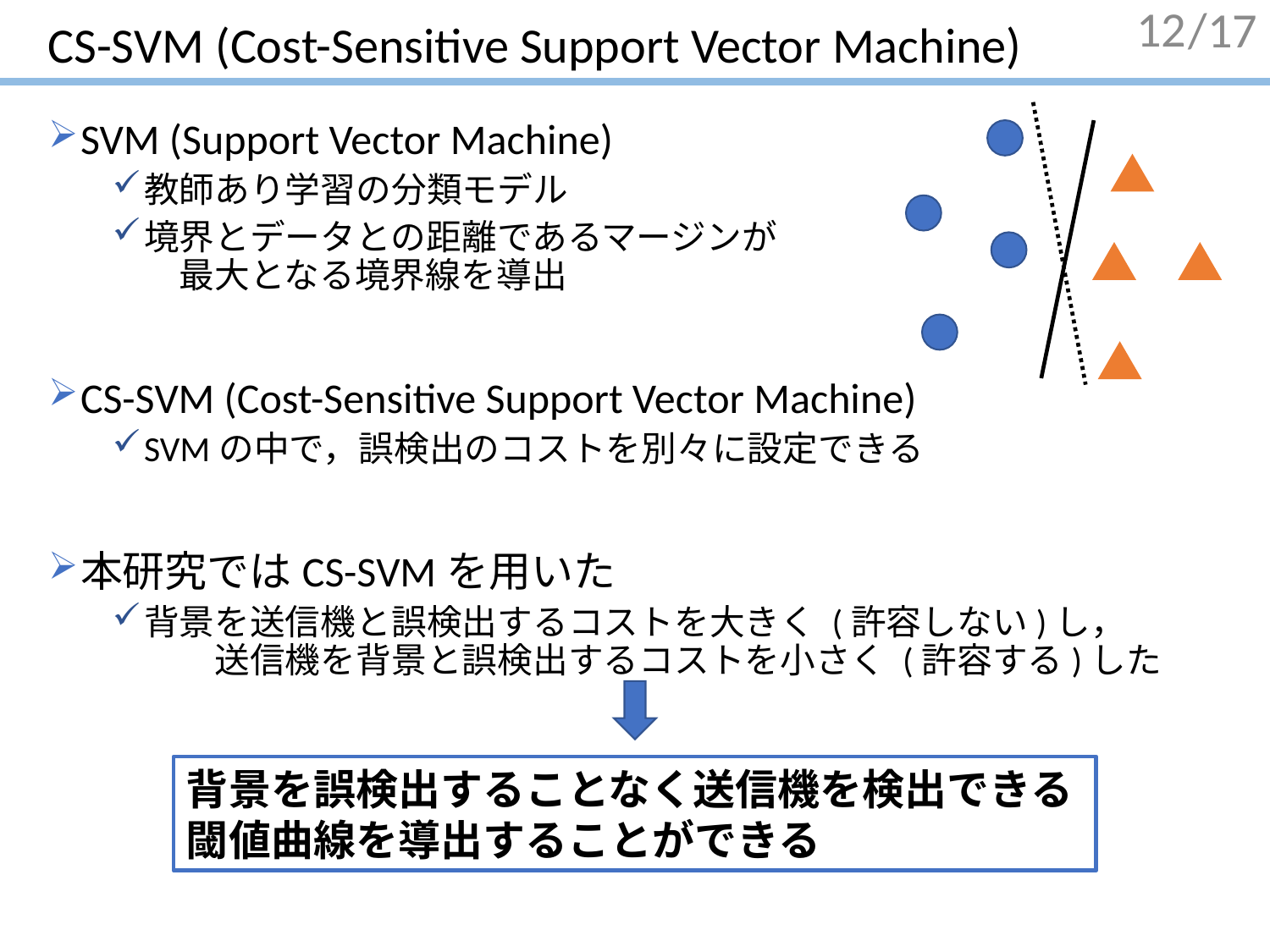

# CS-SVM (Cost-Sensitive Support Vector Machine)
12
SVM (Support Vector Machine)
教師あり学習の分類モデル
境界とデータとの距離であるマージンが　　　　　　　　　　　　　最大となる境界線を導出

CS-SVM (Cost-Sensitive Support Vector Machine)
SVMの中で，誤検出のコストを別々に設定できる

本研究ではCS-SVMを用いた
背景を送信機と誤検出するコストを大きく (許容しない)し，　　　　送信機を背景と誤検出するコストを小さく (許容する)した

背景を誤検出することなく送信機を検出できる
閾値曲線を導出することができる